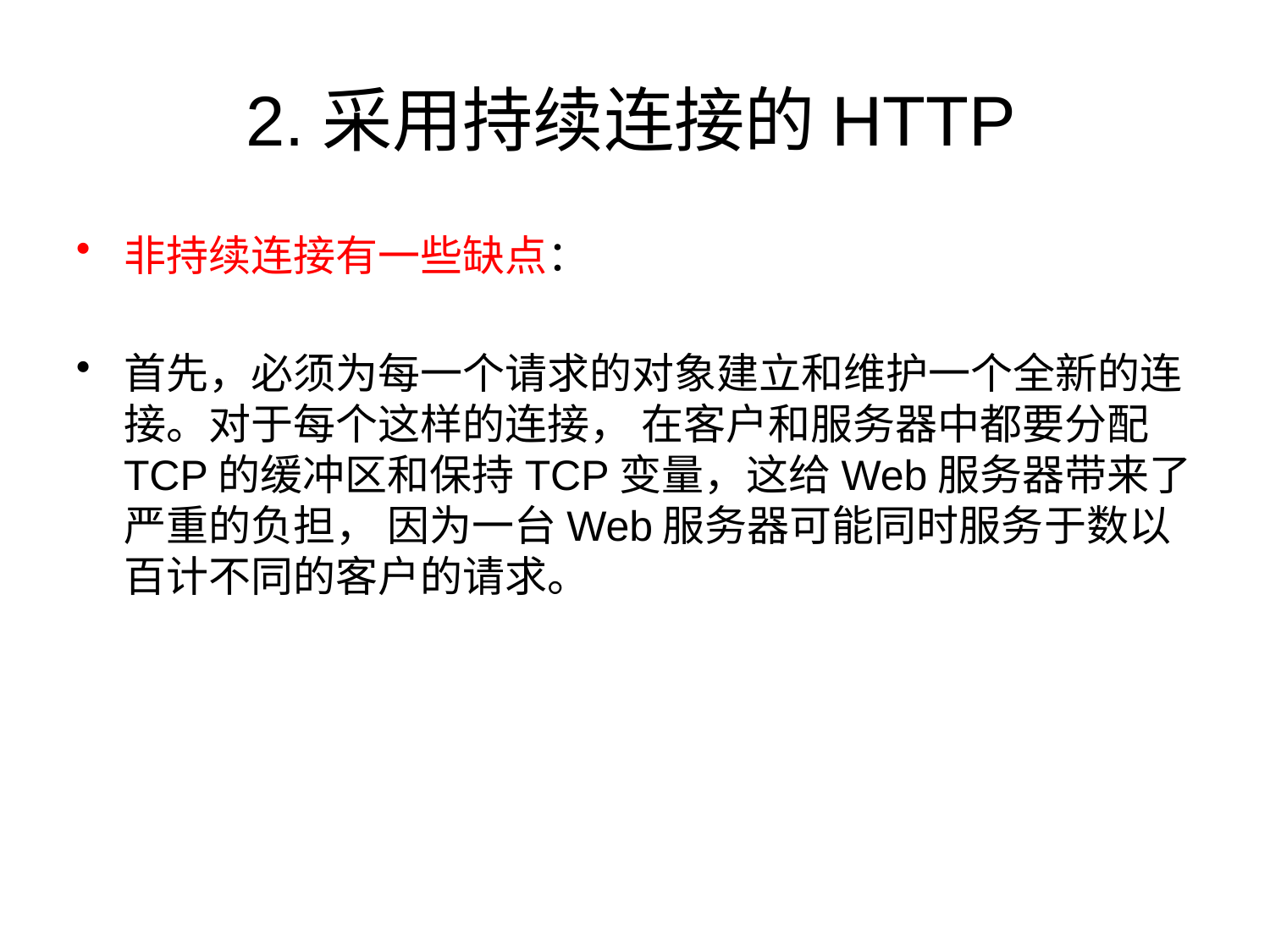

# 2.采用持续连接的HTTP
非持续连接有一些缺点：

首先，必须为每一个请求的对象建立和维护一个全新的连接。对于每个这样的连接， 在客户和服务器中都要分配TCP的缓冲区和保持TCP变量，这给Web服务器带来了严重的负担， 因为一台Web服务器可能同时服务于数以百计不同的客户的请求。